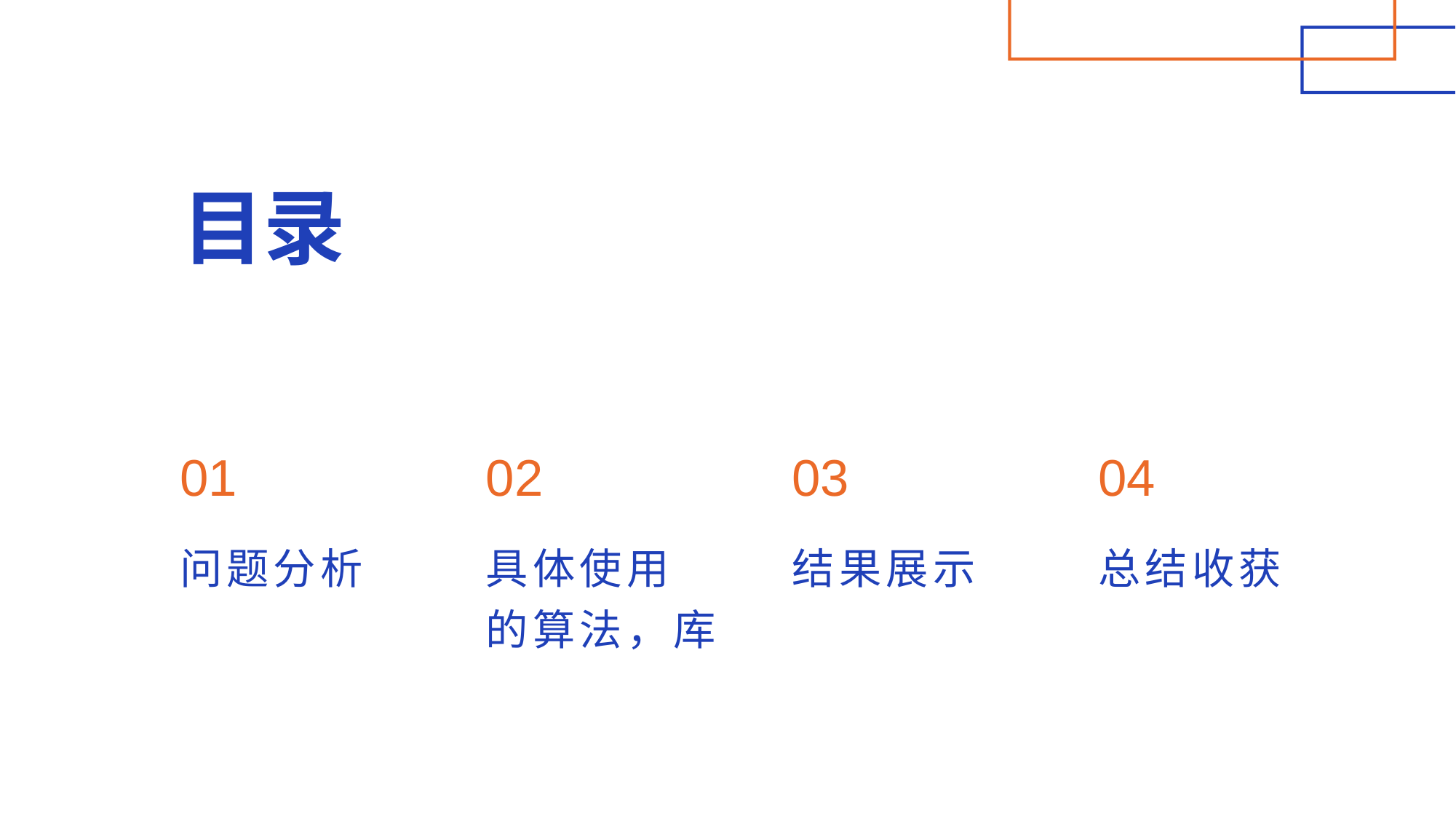

# 目录
01
02
03
04
问题分析
具体使用的算法，库
结果展示
总结收获